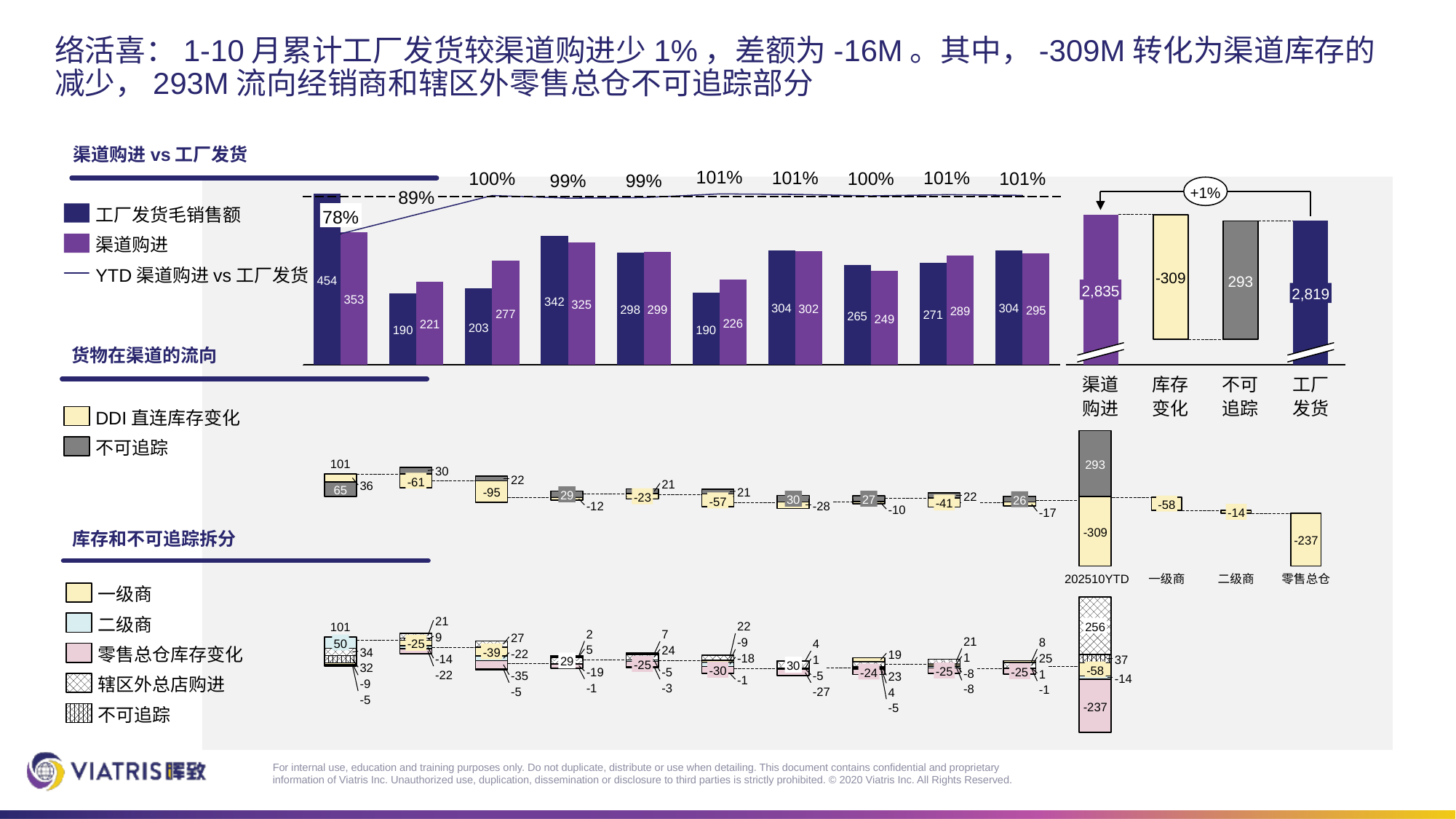

# 络活喜：1-10月累计工厂发货较渠道购进少1%，差额为-16M。其中，-309M转化为渠道库存的减少，293M流向经销商和辖区外零售总仓不可追踪部分
渠道购进vs工厂发货
101%
101%
101%
101%
100%
100%
99%
99%

+1%
89%

### Chart

| Category |  |  |  |
|---|---|---|---|
工厂发货毛销售额
78%

### Chart

| Category |  |  |
|---|---|---|
渠道购进

YTD渠道购进vs工厂发货
-309
293
454
2,835
2,819
353
342
325
304
304
302
299
298
295
289
277
271
265
249
226
221
203
190
190
货物在渠道的流向

渠道购进
库存变化
不可追踪
工厂发货
DDI直连库存变化

### Chart

| Category |  |  |  |
|---|---|---|---|
不可追踪

101
293
30
22
-61
21
36
65
21
-95
29

### Chart

| Category |  |  |
|---|---|---|
22
-23
30
27
26
-57

-41

-58

-12

-28
-10
-17
-14
库存和不可追踪拆分
-309
-237
202510YTD
一级商
二级商
零售总仓
一级商

### Chart

| Category |  |  |  |  |  |  |
|---|---|---|---|---|---|---|
二级商
21

22
256
101
2
7
9
27
21
8
-9
50
-25
4
零售总仓库存变化
5
24

34
-39
-22
19
1
25
-18
-14
1
37
29
-25
30
32

-58

-30

-25

-19

-5
-25
-24
-8
1
-22
-35
-5
23
-14
辖区外总店购进
-1

-9
-1
-3
-8
-1
-5
-27
4
-5
-237
-5
不可追踪